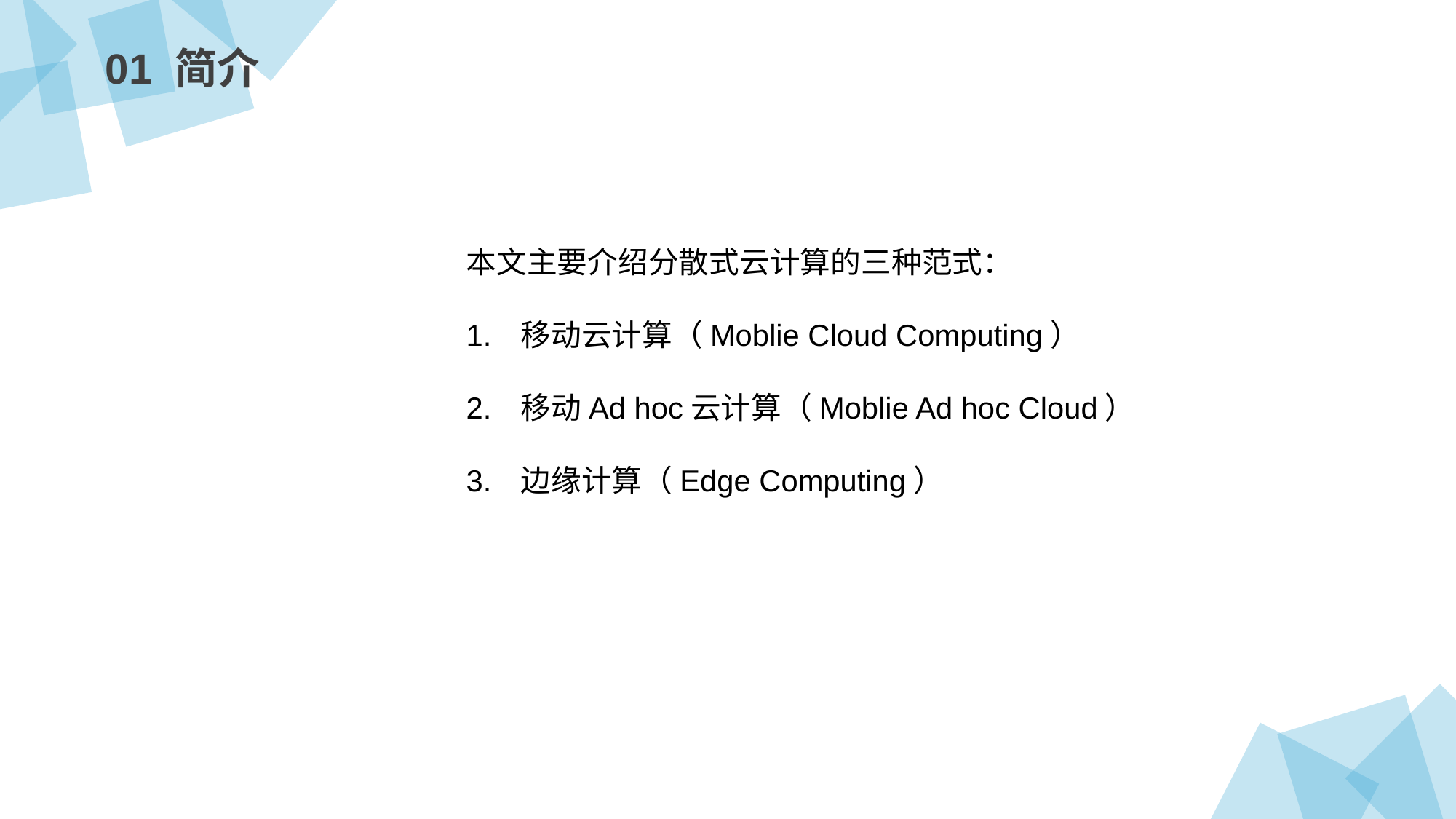

01 简介
本文主要介绍分散式云计算的三种范式：
移动云计算（Moblie Cloud Computing）
移动Ad hoc云计算（Moblie Ad hoc Cloud）
边缘计算（Edge Computing）